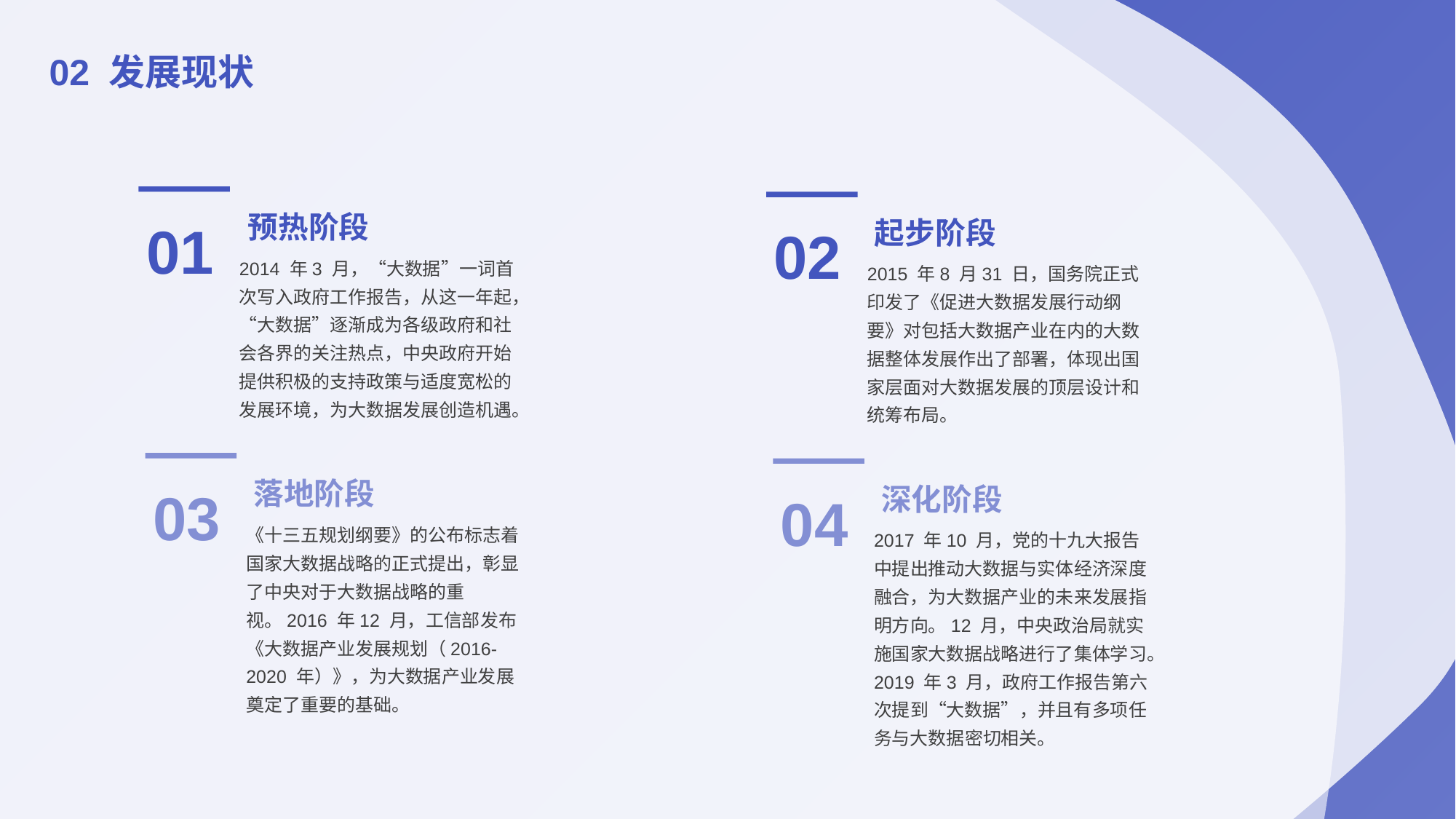

02 发展现状
01

预热阶段
02

起步阶段
2014 年3 月，“大数据”一词首次写入政府工作报告，从这一年起，“大数据”逐渐成为各级政府和社会各界的关注热点，中央政府开始提供积极的支持政策与适度宽松的发展环境，为大数据发展创造机遇。
2015 年8 月31 日，国务院正式印发了《促进大数据发展行动纲要》对包括大数据产业在内的大数据整体发展作出了部署，体现出国家层面对大数据发展的顶层设计和统筹布局。
03

落地阶段
04

深化阶段
《十三五规划纲要》的公布标志着国家大数据战略的正式提出，彰显了中央对于大数据战略的重视。2016 年12 月，工信部发布《大数据产业发展规划（2016-2020 年）》，为大数据产业发展奠定了重要的基础。
2017 年10 月，党的十九大报告中提出推动大数据与实体经济深度融合，为大数据产业的未来发展指明方向。12 月，中央政治局就实施国家大数据战略进行了集体学习。2019 年3 月，政府工作报告第六次提到“大数据”，并且有多项任务与大数据密切相关。